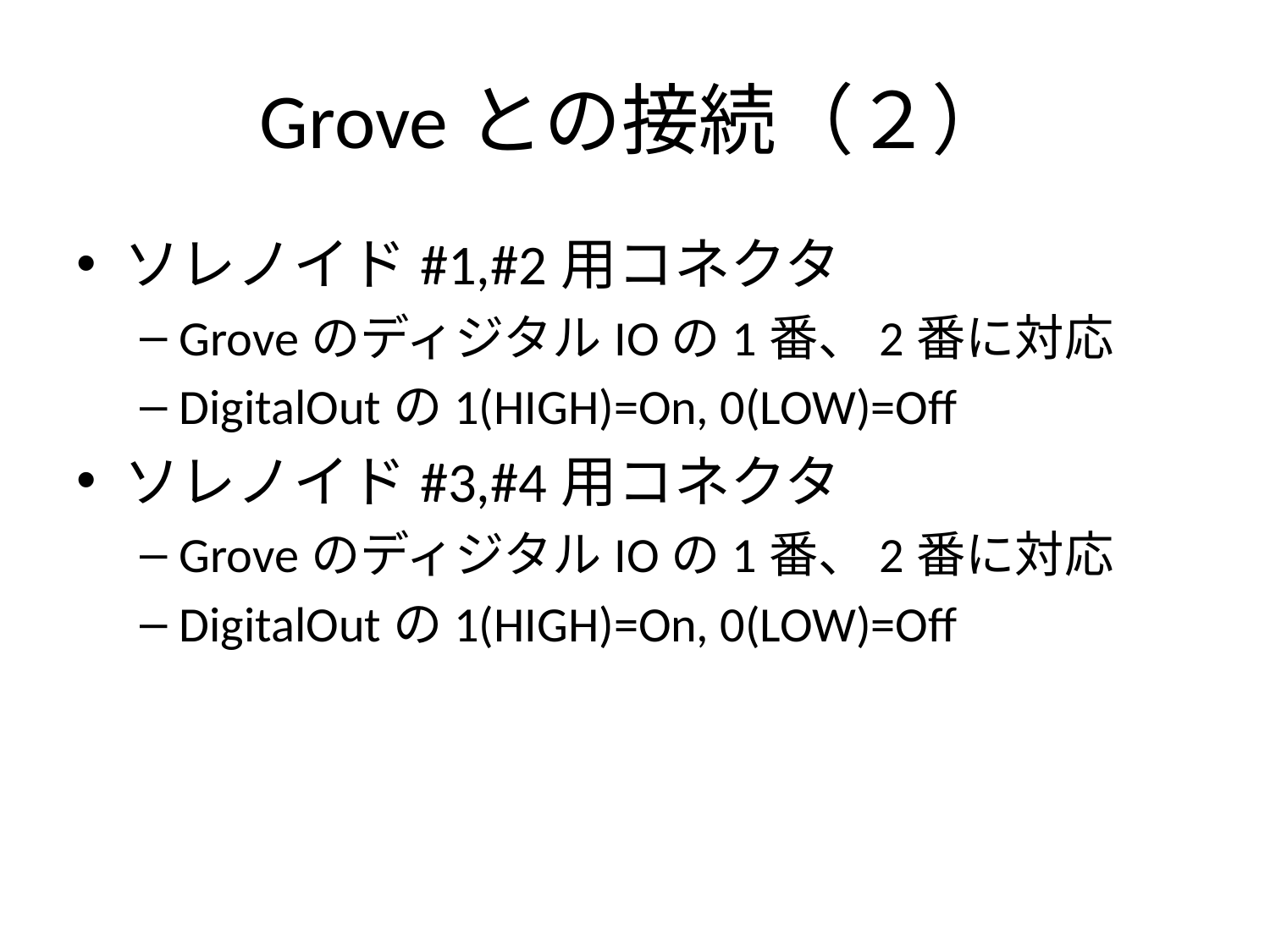

# Groveとの接続（２）
ソレノイド#1,#2用コネクタ
GroveのディジタルIOの1番、2番に対応
DigitalOutの1(HIGH)=On, 0(LOW)=Off
ソレノイド#3,#4用コネクタ
GroveのディジタルIOの1番、2番に対応
DigitalOutの1(HIGH)=On, 0(LOW)=Off